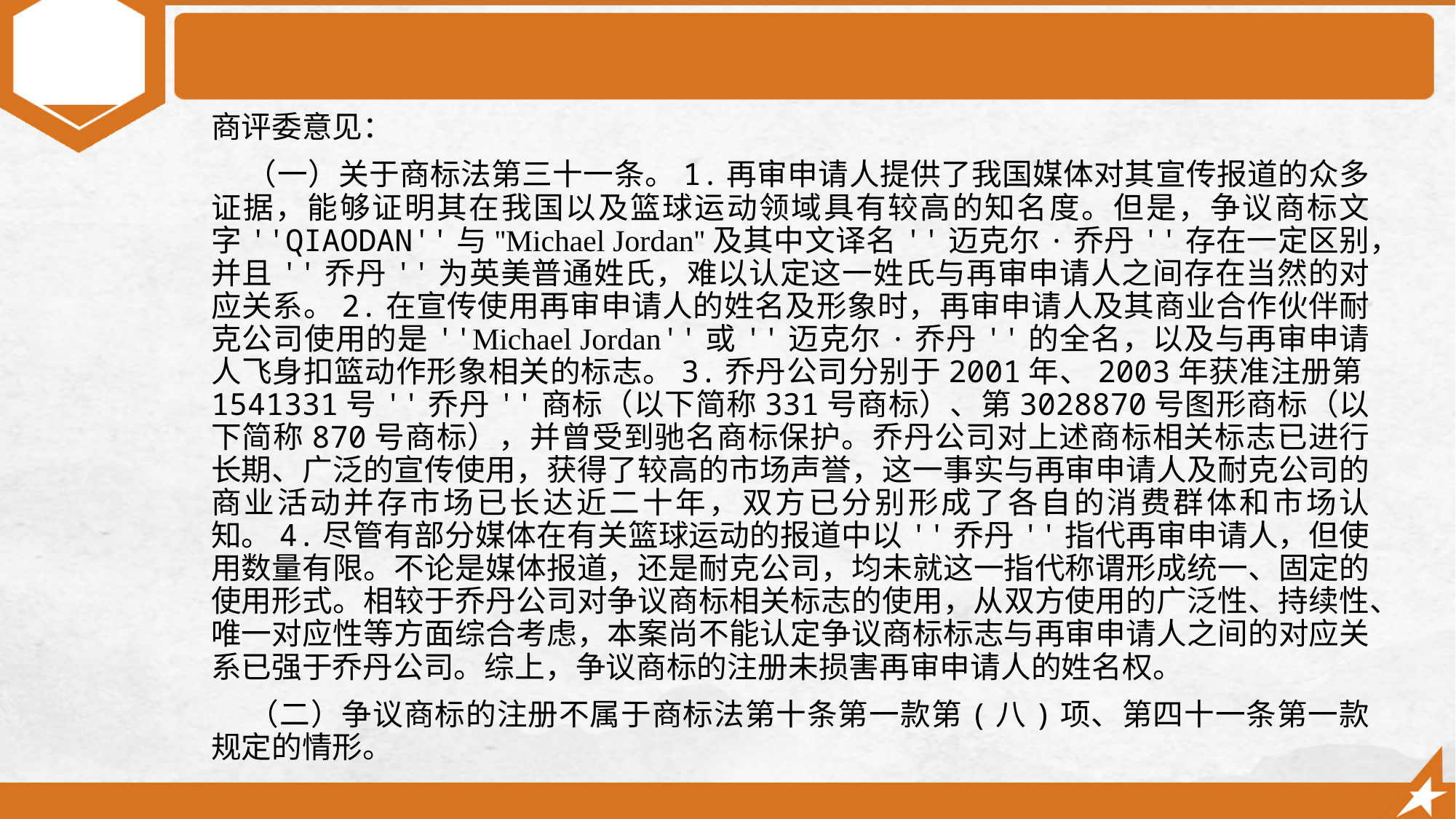

商评委意见：
    （一）关于商标法第三十一条。1.再审申请人提供了我国媒体对其宣传报道的众多证据，能够证明其在我国以及篮球运动领域具有较高的知名度。但是，争议商标文字''QIAODAN''与''Michael Jordan''及其中文译名''迈克尔·乔丹''存在一定区别，并且''乔丹''为英美普通姓氏，难以认定这一姓氏与再审申请人之间存在当然的对应关系。2.在宣传使用再审申请人的姓名及形象时，再审申请人及其商业合作伙伴耐克公司使用的是''Michael Jordan''或''迈克尔·乔丹''的全名，以及与再审申请人飞身扣篮动作形象相关的标志。3.乔丹公司分别于2001年、2003年获准注册第1541331号''乔丹''商标（以下简称331号商标）、第3028870号图形商标（以下简称870号商标），并曾受到驰名商标保护。乔丹公司对上述商标相关标志已进行长期、广泛的宣传使用，获得了较高的市场声誉，这一事实与再审申请人及耐克公司的商业活动并存市场已长达近二十年，双方已分别形成了各自的消费群体和市场认知。4.尽管有部分媒体在有关篮球运动的报道中以''乔丹''指代再审申请人，但使用数量有限。不论是媒体报道，还是耐克公司，均未就这一指代称谓形成统一、固定的使用形式。相较于乔丹公司对争议商标相关标志的使用，从双方使用的广泛性、持续性、唯一对应性等方面综合考虑，本案尚不能认定争议商标标志与再审申请人之间的对应关系已强于乔丹公司。综上，争议商标的注册未损害再审申请人的姓名权。
    （二）争议商标的注册不属于商标法第十条第一款第(八)项、第四十一条第一款规定的情形。